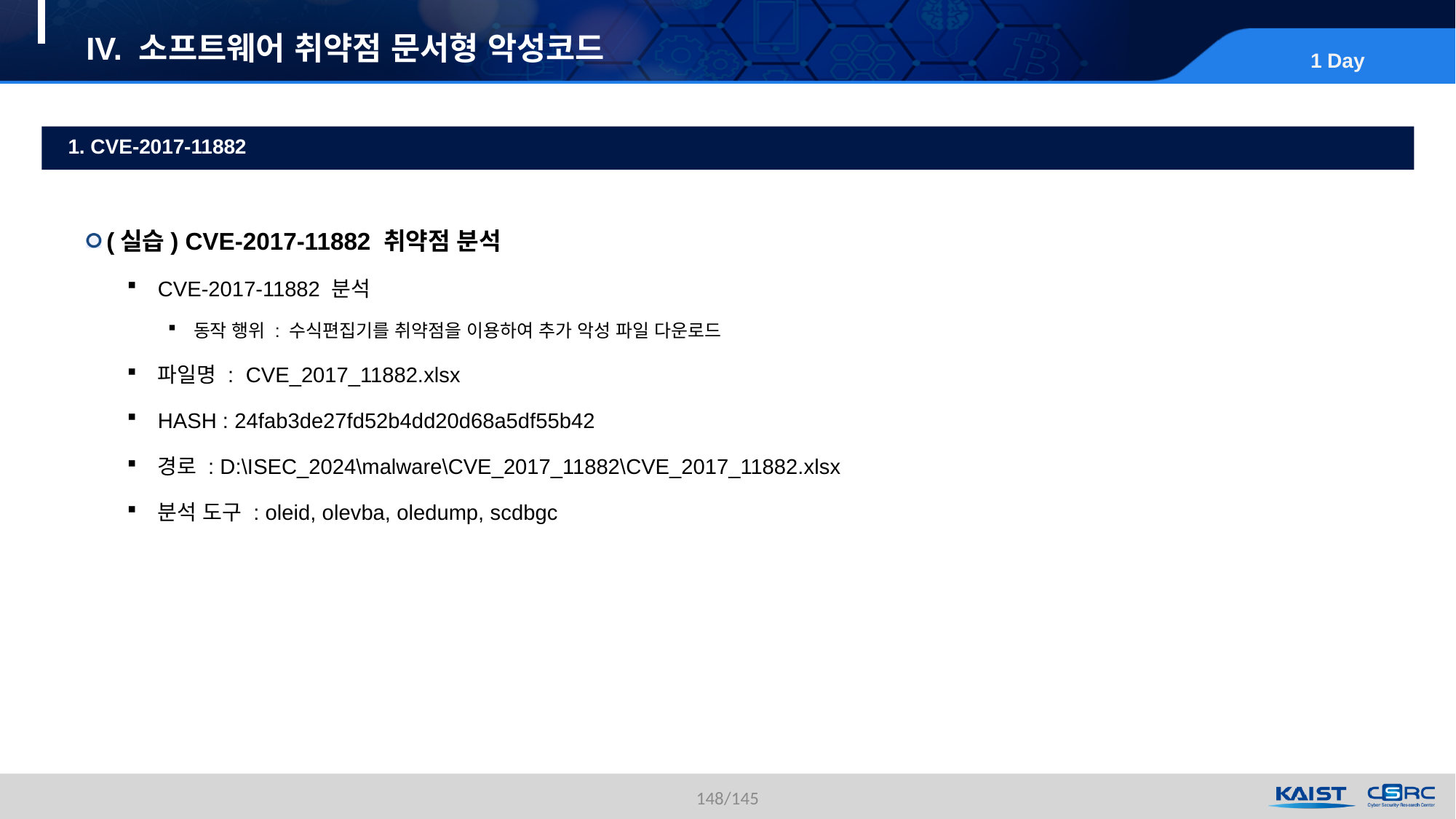

# IV. 소프트웨어 취약점 문서형 악성코드
1. CVE-2017-11882
(실습) CVE-2017-11882 취약점 분석
CVE-2017-11882 분석
동작 행위 : 수식편집기를 취약점을 이용하여 추가 악성 파일 다운로드
파일명 :  CVE_2017_11882.xlsx
HASH : 24fab3de27fd52b4dd20d68a5df55b42
경로 : D:\ISEC_2024\malware\CVE_2017_11882\CVE_2017_11882.xlsx
분석 도구 : oleid, olevba, oledump, scdbgc
148/145